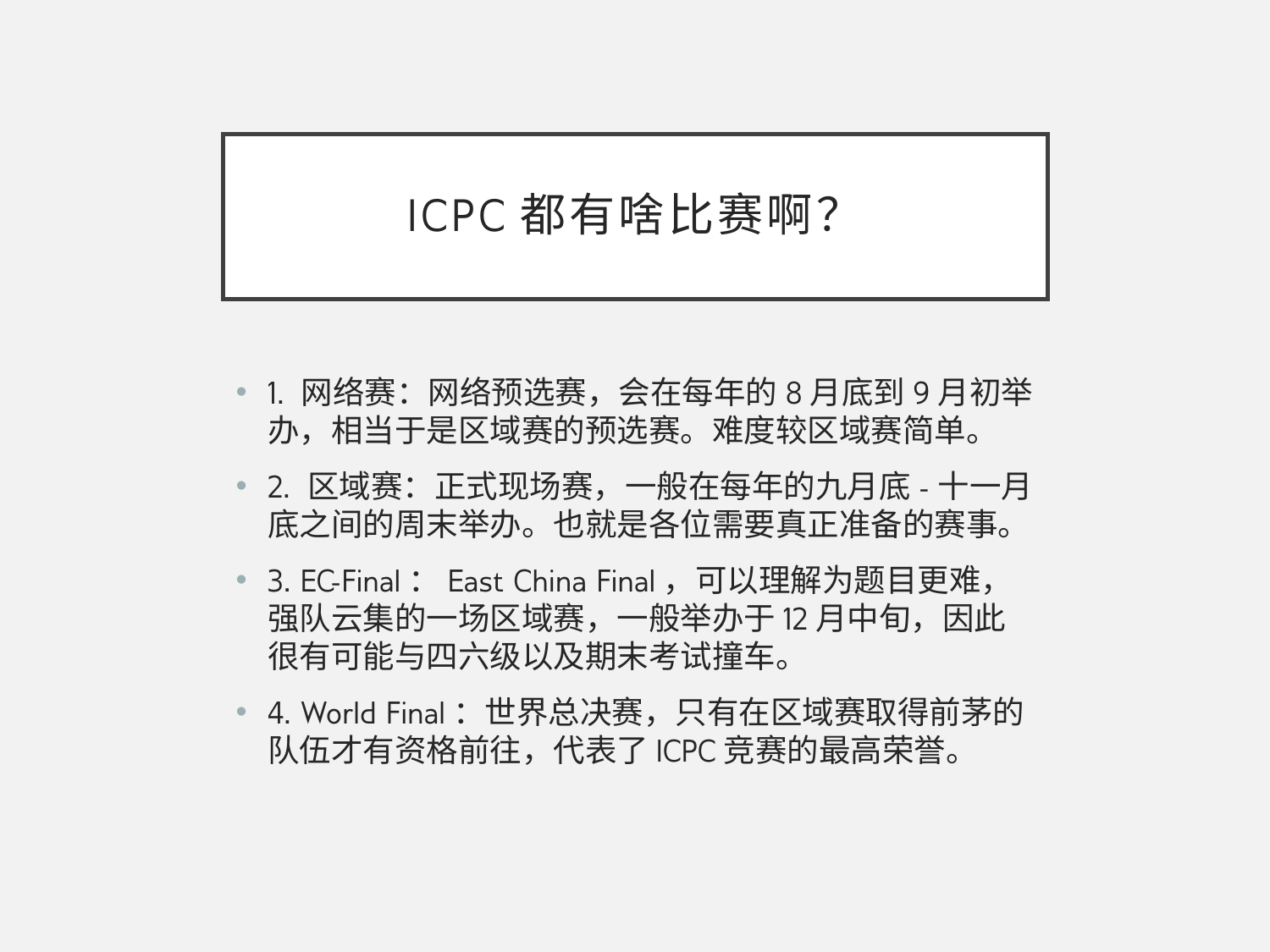

# ICPC都有啥比赛啊？
1. 网络赛：网络预选赛，会在每年的8月底到9月初举办，相当于是区域赛的预选赛。难度较区域赛简单。
2. 区域赛：正式现场赛，一般在每年的九月底-十一月底之间的周末举办。也就是各位需要真正准备的赛事。
3. EC-Final：East China Final，可以理解为题目更难，强队云集的一场区域赛，一般举办于12月中旬，因此很有可能与四六级以及期末考试撞车。
4. World Final：世界总决赛，只有在区域赛取得前茅的队伍才有资格前往，代表了ICPC竞赛的最高荣誉。